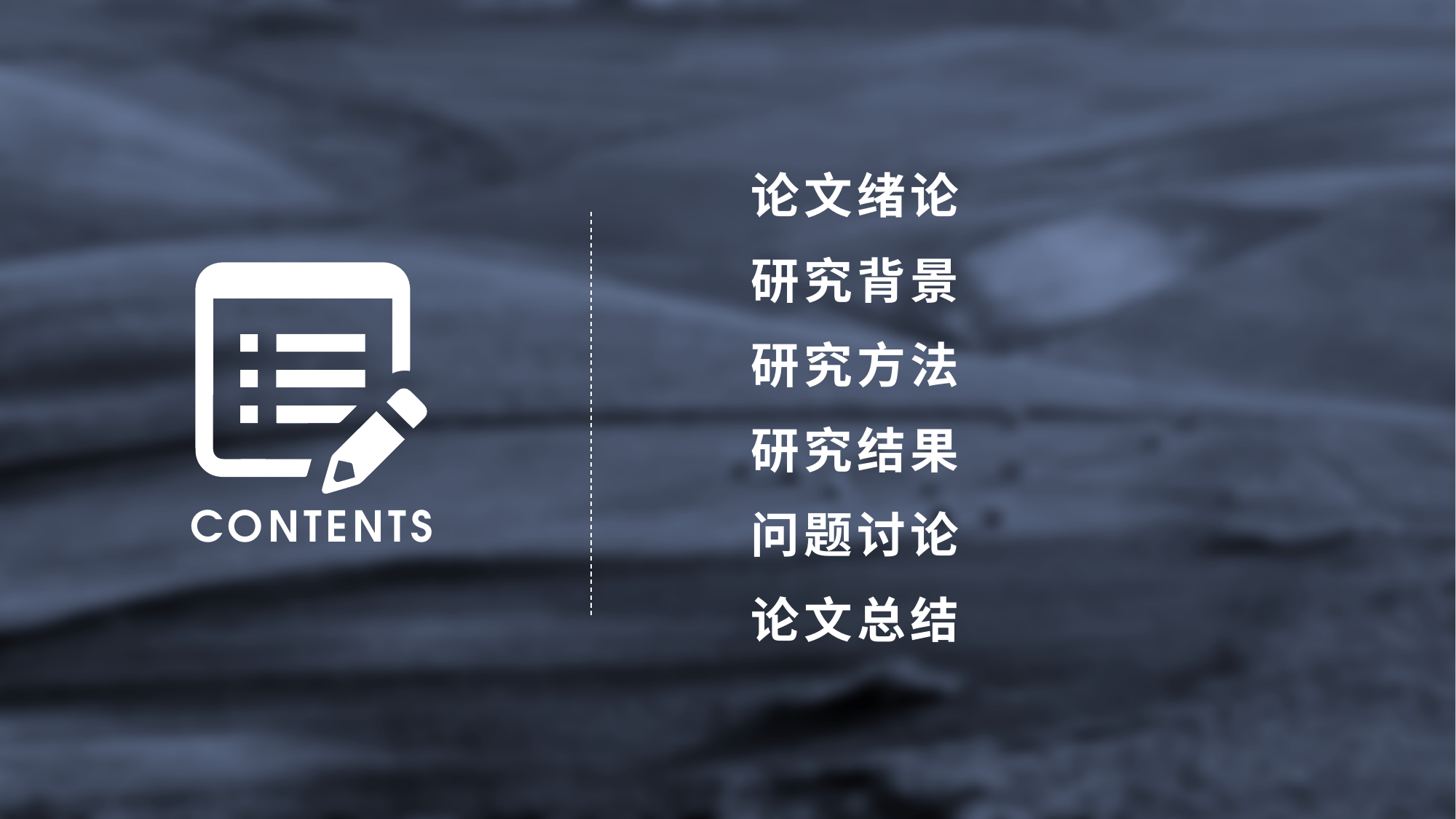

论文绪论
研究背景

研究方法
研究结果
CONTENTS
问题讨论
论文总结